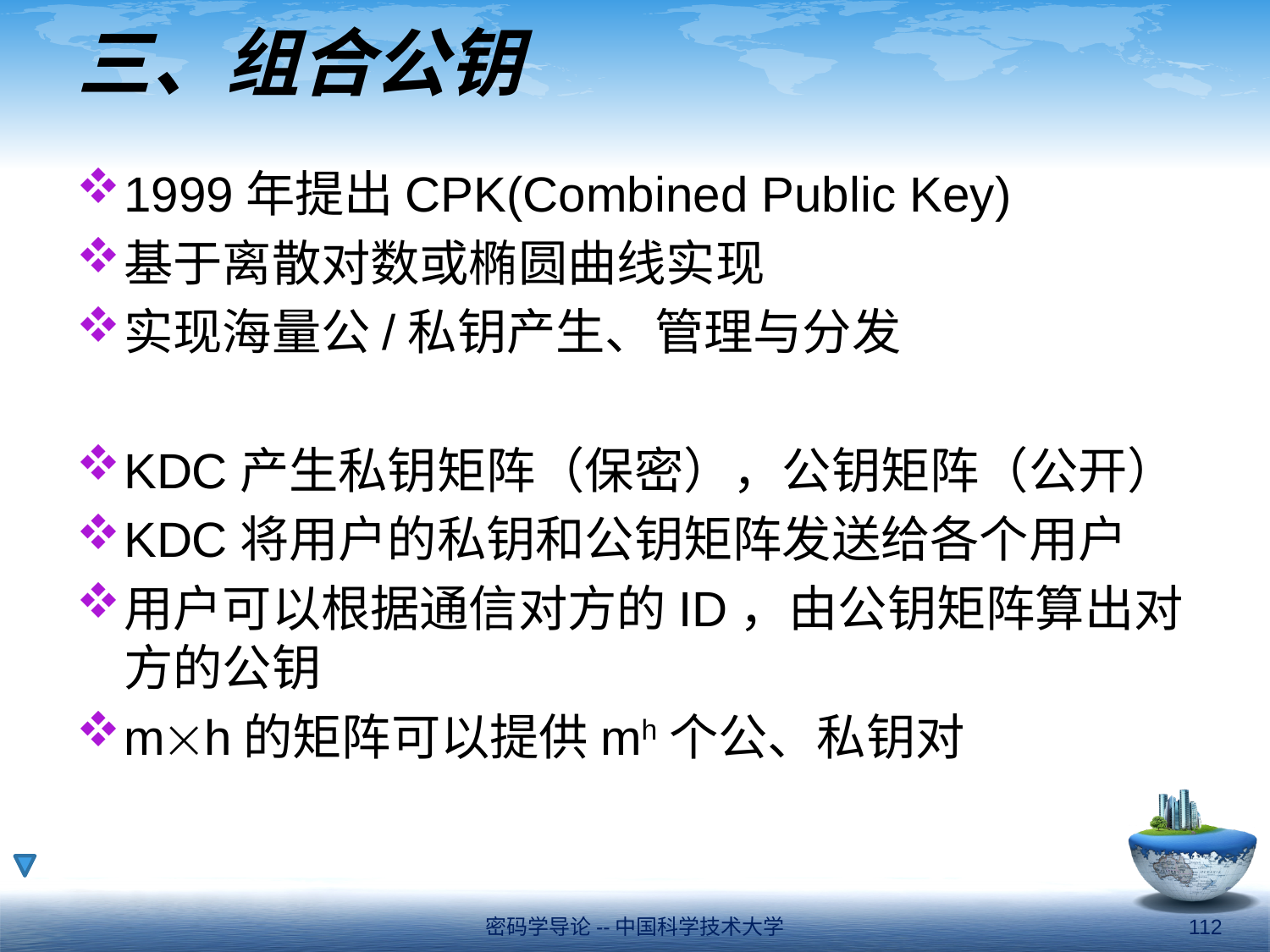

# 三、组合公钥
1999年提出CPK(Combined Public Key)
基于离散对数或椭圆曲线实现
实现海量公/私钥产生、管理与分发

KDC产生私钥矩阵（保密），公钥矩阵（公开）
KDC将用户的私钥和公钥矩阵发送给各个用户
用户可以根据通信对方的ID，由公钥矩阵算出对方的公钥
m×h的矩阵可以提供mh个公、私钥对

密码学导论--中国科学技术大学
112